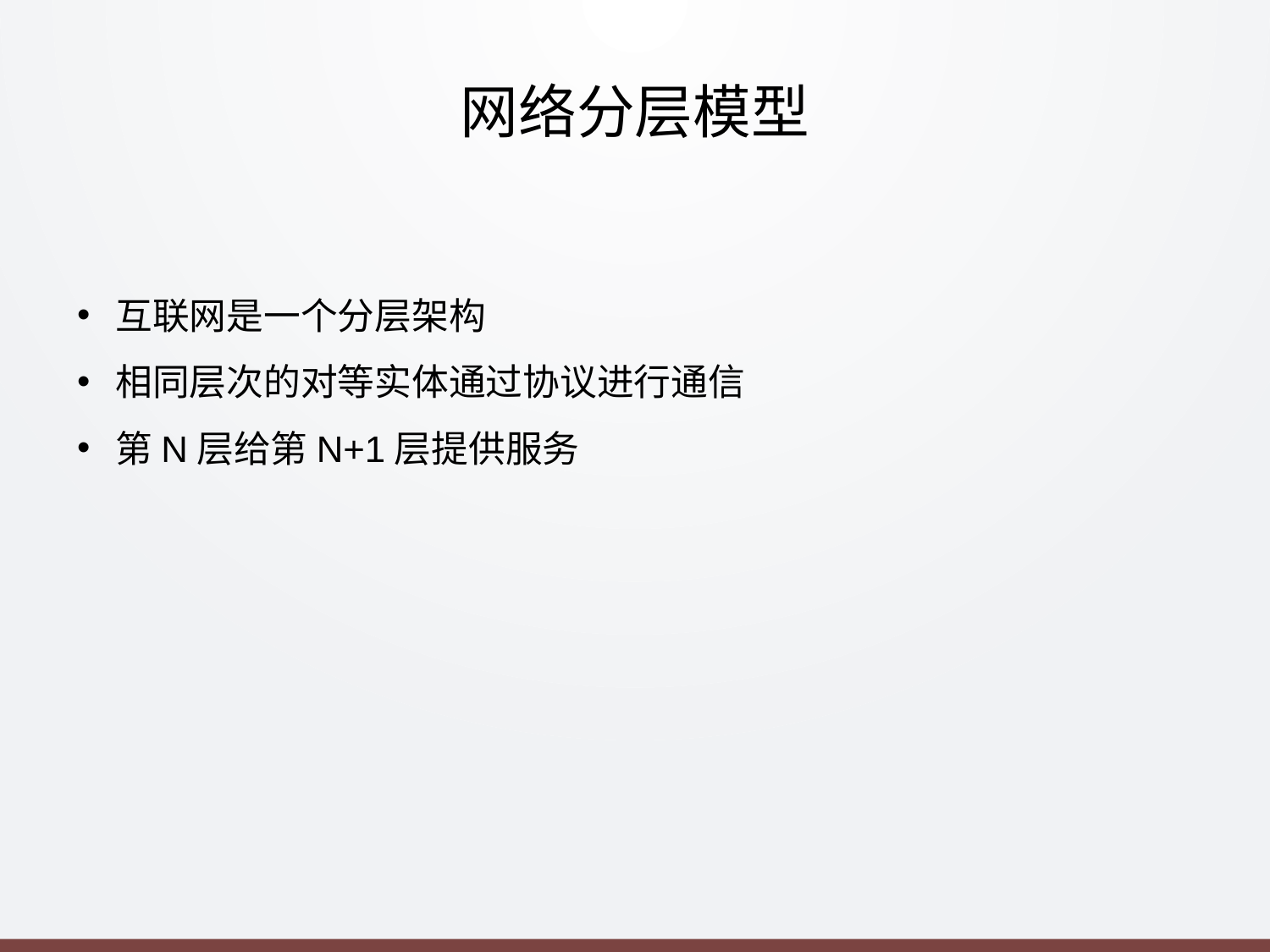

# 网络分层模型

互联⽹是⼀个分层架构
相同层次的对等实体通过协议进⾏通信
第N层给第N+1层提供服务